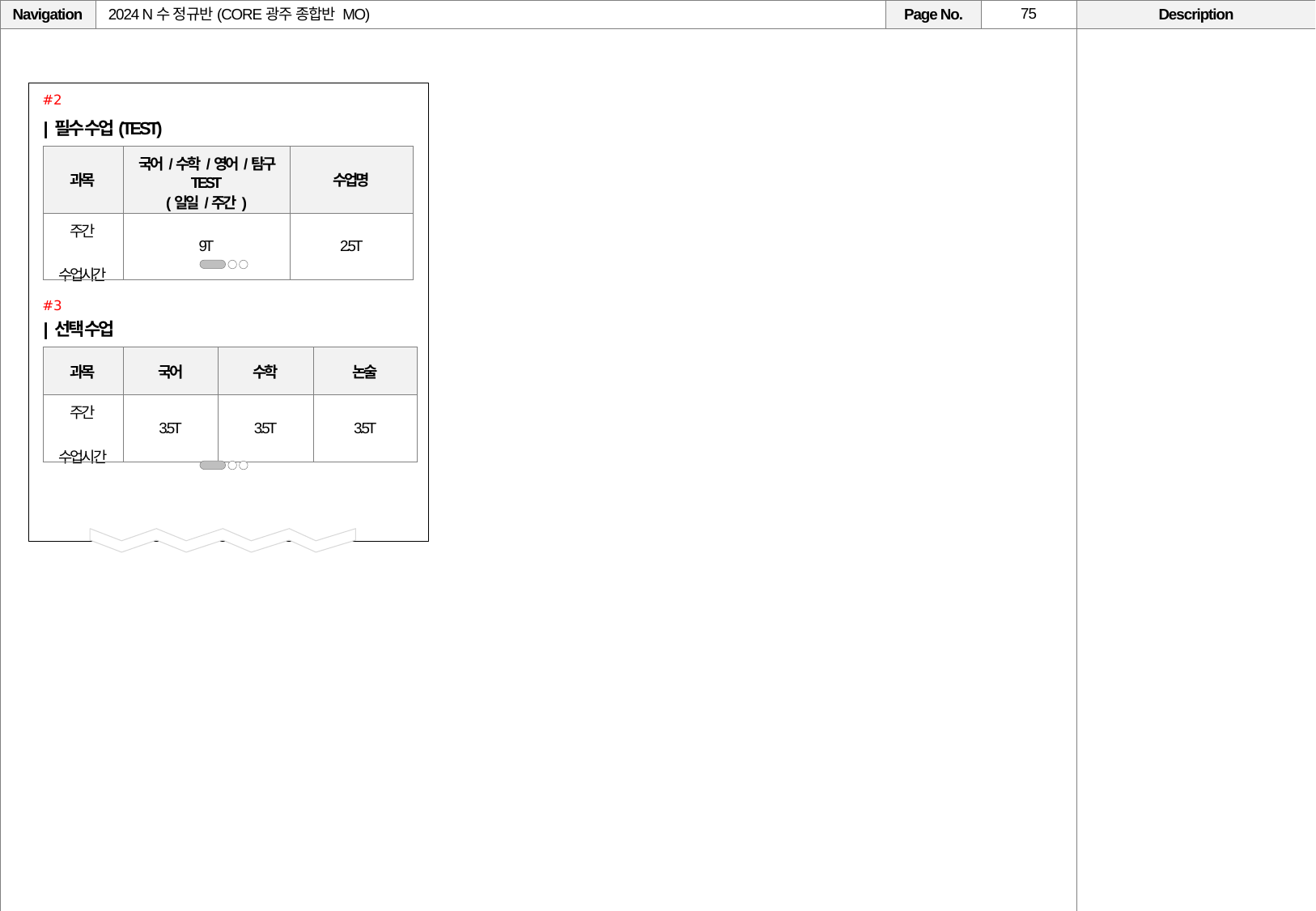

# 2024 N수 정규반(CORE광주 종합반 MO)

#2
| 필수 수업(TEST)
| 과목 | 국어/수학/영어/탐구 TEST (일일/주간) | 수업명 |
| --- | --- | --- |
| 주간 수업시간 | 9T | 2.5T |

#3
| 선택 수업
| 과목 | 국어 | 수학 | 논술 |
| --- | --- | --- | --- |
| 주간 수업시간 | 3.5T | 3.5T | 3.5T |